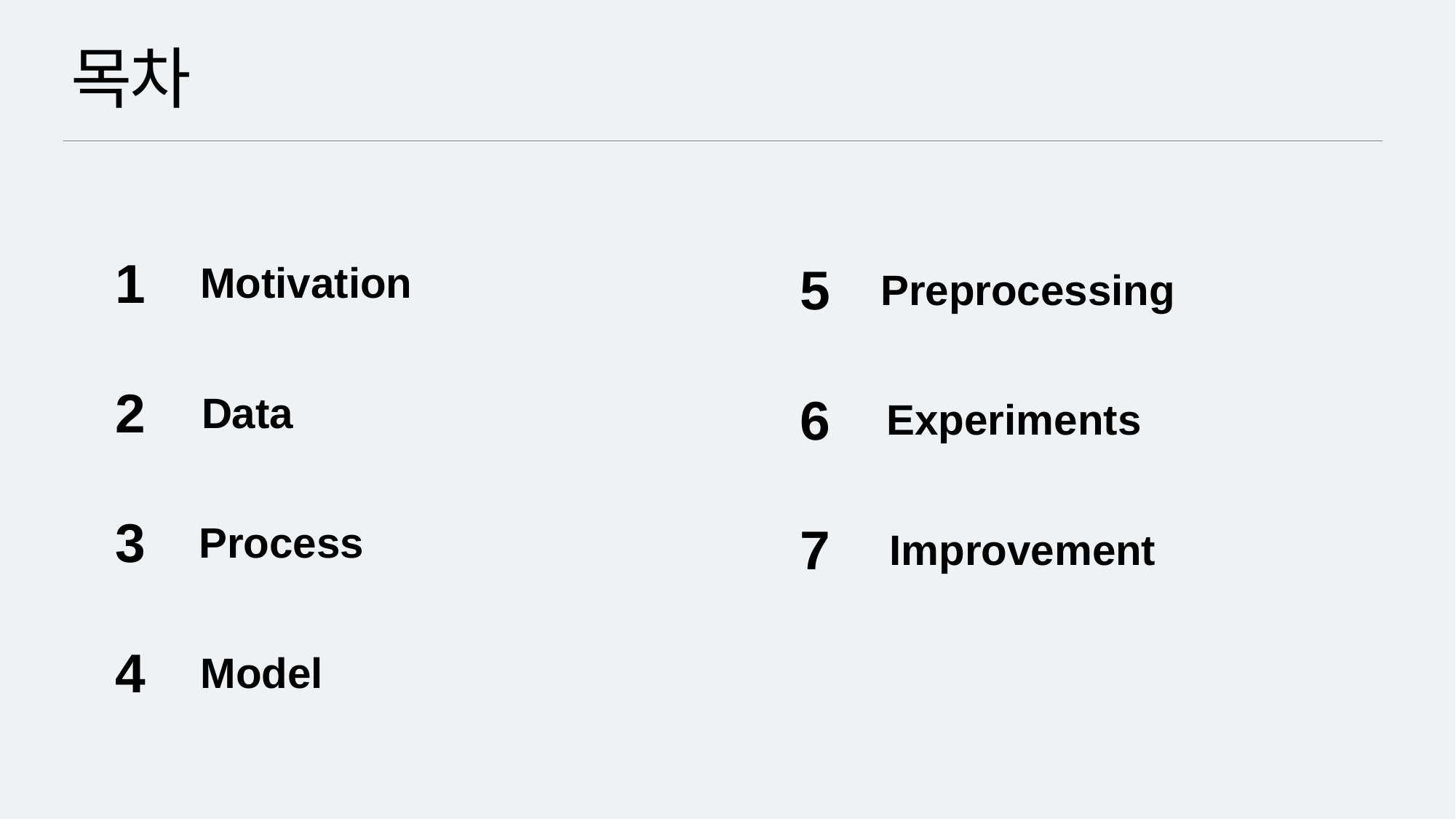

목차
1
Motivation
5
Preprocessing
2
Data
6
Experiments
3
Process
7
Improvement
4
Model